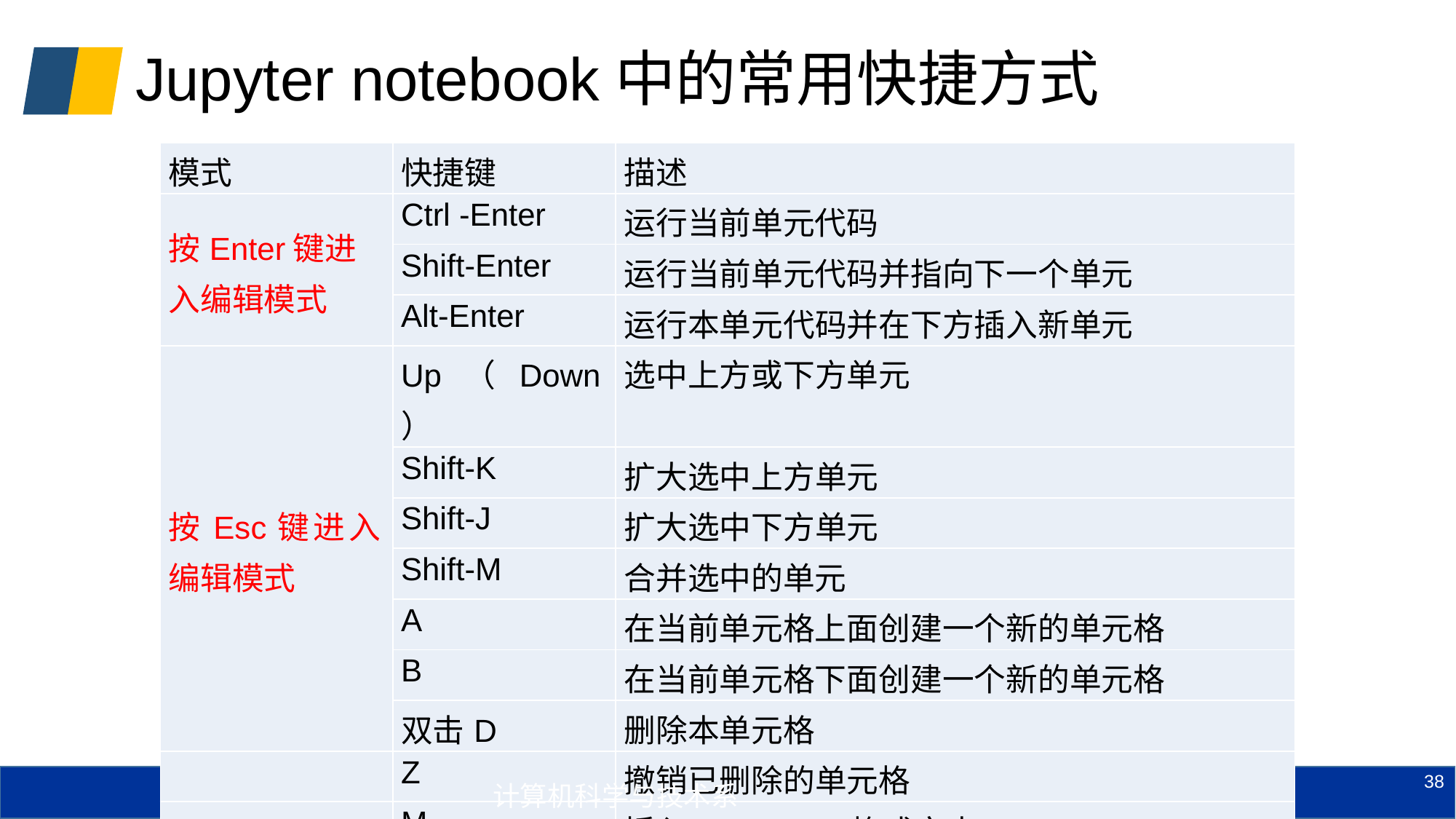

# Jupyter notebook中的常用快捷方式
| 模式 | 快捷键 | 描述 |
| --- | --- | --- |
| 按Enter键进入编辑模式 | Ctrl -Enter | 运行当前单元代码 |
|  | Shift-Enter | 运行当前单元代码并指向下一个单元 |
|  | Alt-Enter | 运行本单元代码并在下方插入新单元 |
| 按Esc键进入 编辑模式 | Up（Down） | 选中上方或下方单元 |
|  | Shift-K | 扩大选中上方单元 |
|  | Shift-J | 扩大选中下方单元 |
|  | Shift-M | 合并选中的单元 |
|  | A | 在当前单元格上面创建一个新的单元格 |
|  | B | 在当前单元格下面创建一个新的单元格 |
|  | 双击D | 删除本单元格 |
|  | Z | 撤销已删除的单元格 |
|  | M | 插入markdown格式文本 |
38
2024/9/3
计算机科学与技术系